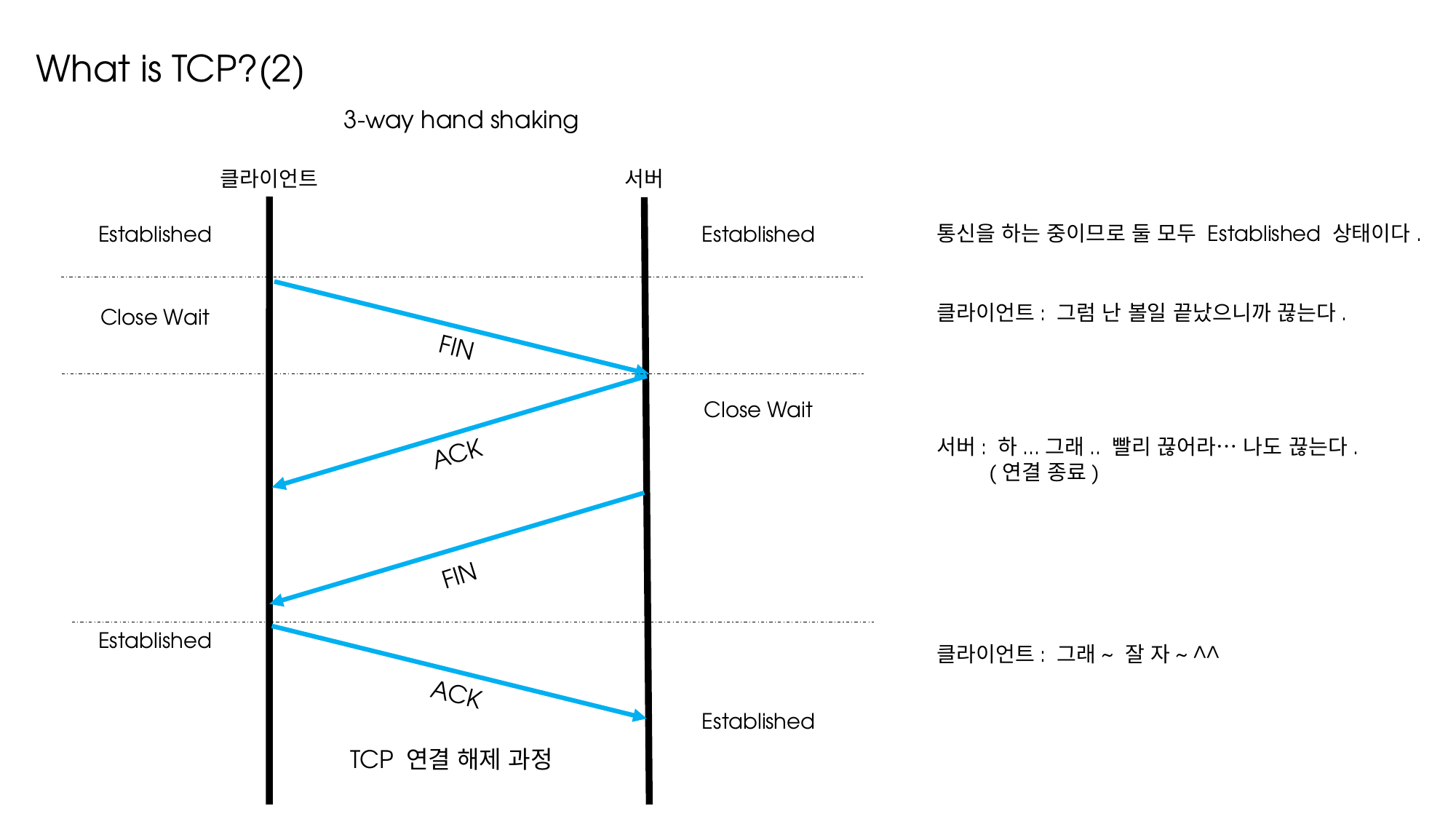

What is TCP?(2)
3-way hand shaking
서버
클라이언트
통신을 하는 중이므로 둘 모두 Established 상태이다.
Established
Established
클라이언트: 그럼 난 볼일 끝났으니까 끊는다.
Close Wait
FIN
Close Wait
서버: 하...그래.. 빨리 끊어라… 나도 끊는다.
         (연결 종료)
ACK
FIN
Established
클라이언트: 그래~ 잘 자~ ^^
ACK
Established
TCP 연결 해제 과정